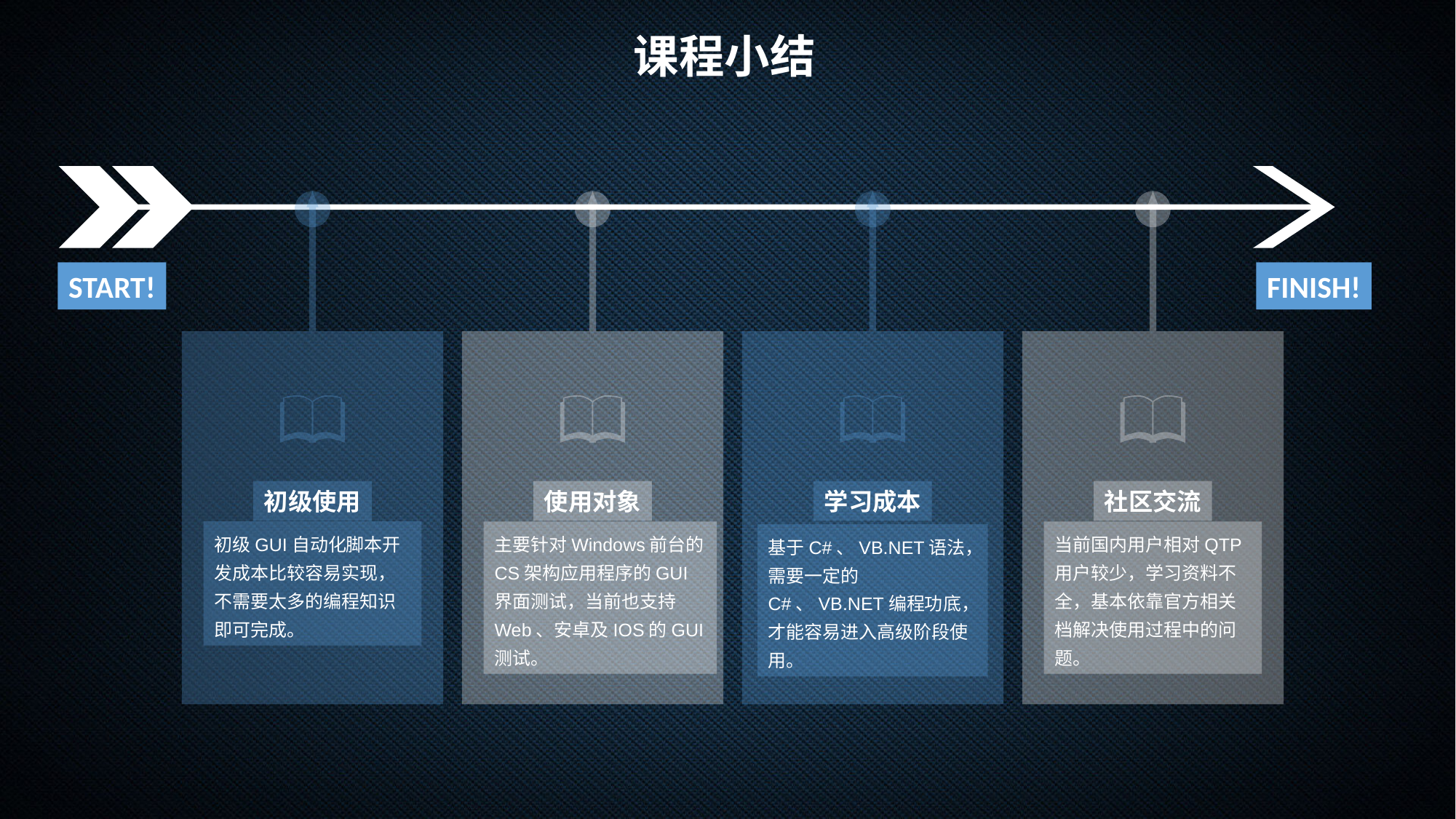

课程小结

初级使用
初级GUI自动化脚本开发成本比较容易实现，不需要太多的编程知识即可完成。

使用对象
主要针对Windows前台的CS架构应用程序的GUI界面测试，当前也支持Web、安卓及IOS的GUI测试。

学习成本
基于C#、VB.NET语法，需要一定的C#、VB.NET编程功底，才能容易进入高级阶段使用。

社区交流
当前国内用户相对QTP用户较少，学习资料不全，基本依靠官方相关档解决使用过程中的问题。

START!
FINISH!